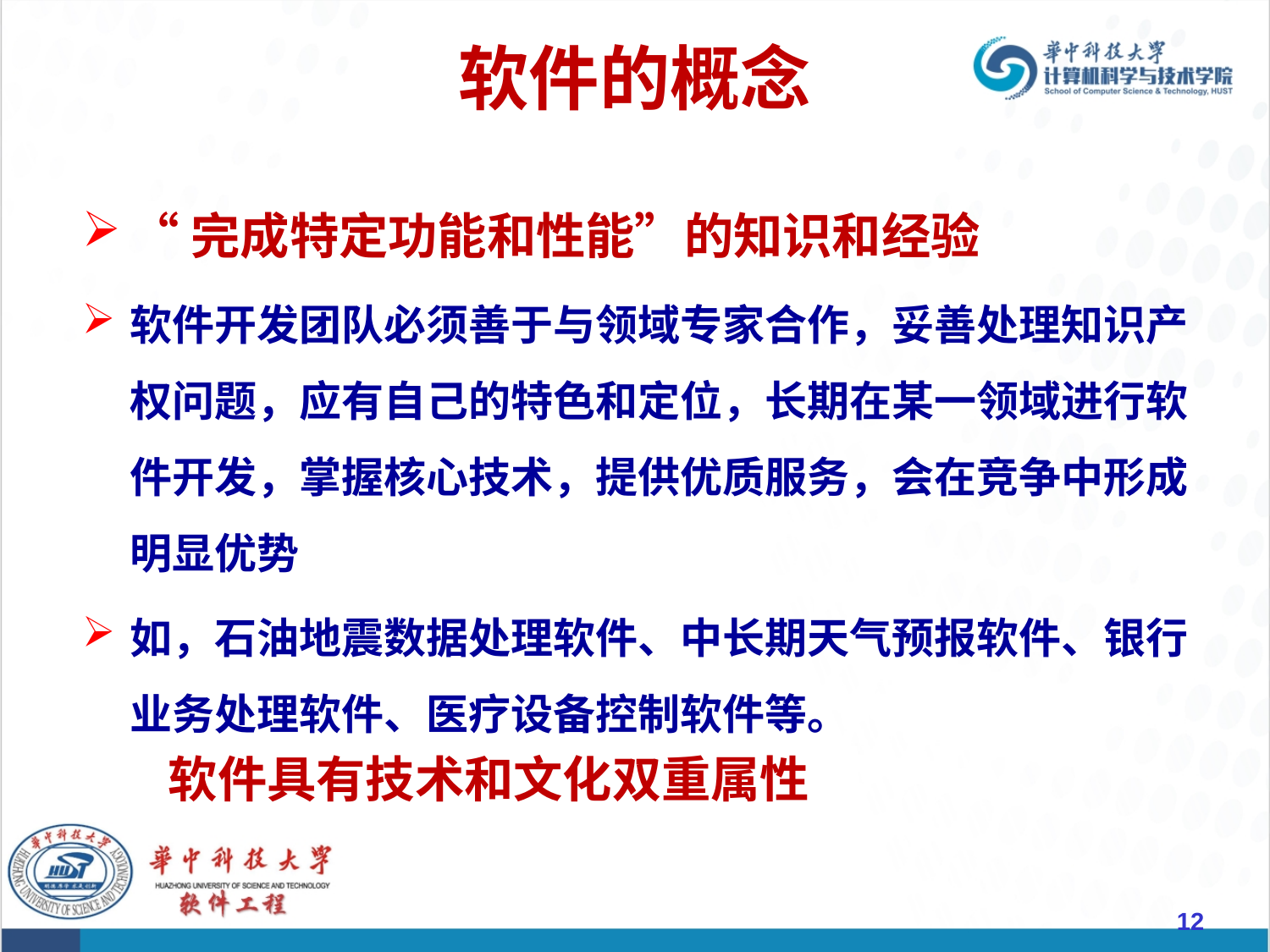

# 软件的概念
“完成特定功能和性能”的知识和经验
软件开发团队必须善于与领域专家合作，妥善处理知识产权问题，应有自己的特色和定位，长期在某一领域进行软件开发，掌握核心技术，提供优质服务，会在竞争中形成明显优势
如，石油地震数据处理软件、中长期天气预报软件、银行业务处理软件、医疗设备控制软件等。
        软件具有技术和文化双重属性
12